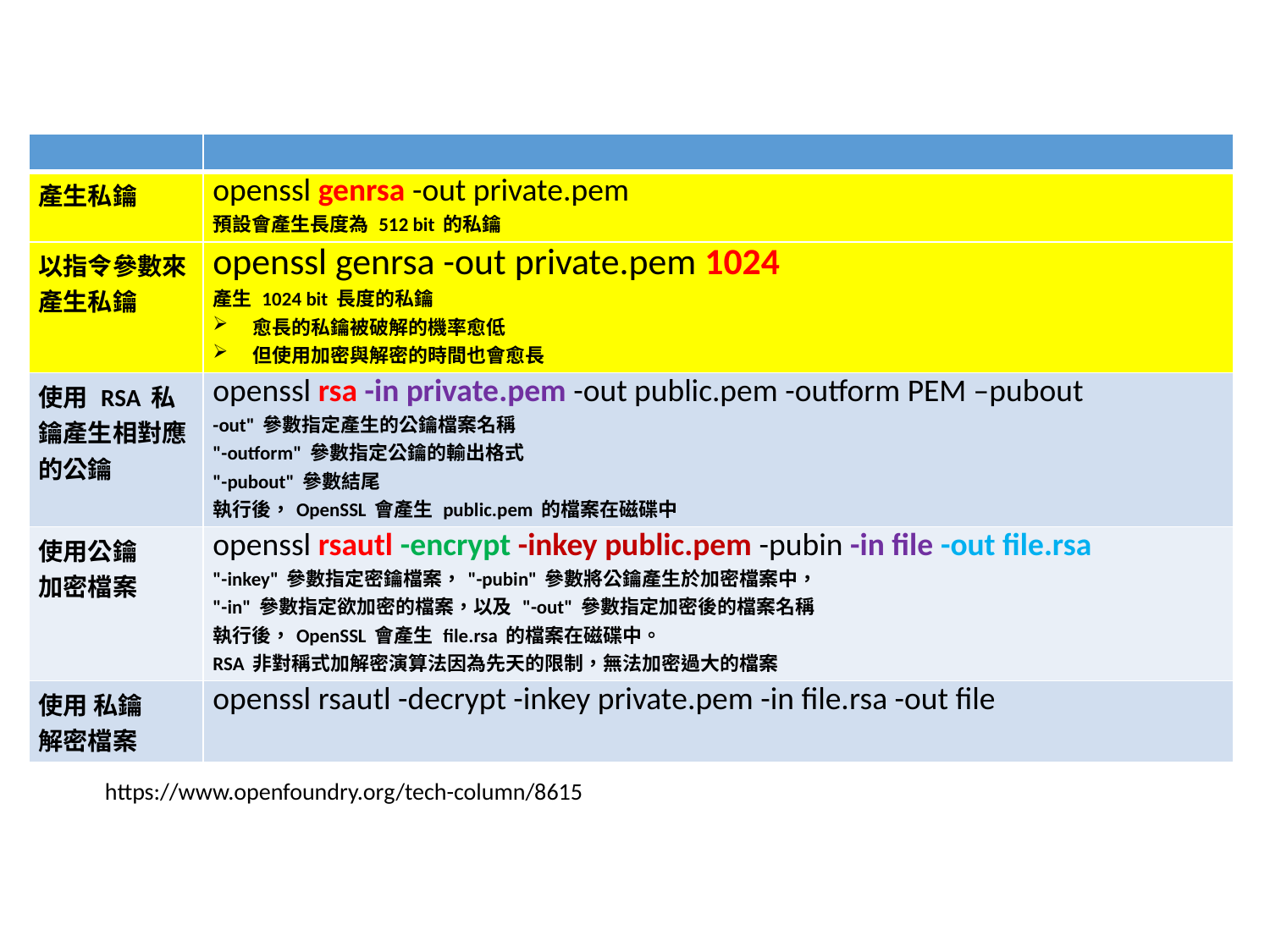

|  |  |
| --- | --- |
| 產生私鑰 | openssl genrsa -out private.pem 預設會產生長度為 512 bit 的私鑰 |
| 以指令參數來產生私鑰 | openssl genrsa -out private.pem 1024 產生 1024 bit 長度的私鑰 愈長的私鑰被破解的機率愈低 但使用加密與解密的時間也會愈長 |
| 使用 RSA 私鑰產生相對應的公鑰 | openssl rsa -in private.pem -out public.pem -outform PEM –pubout -out" 參數指定產生的公鑰檔案名稱 "-outform" 參數指定公鑰的輸出格式 "-pubout" 參數結尾 執行後，OpenSSL 會產生 public.pem 的檔案在磁碟中 |
| 使用公鑰 加密檔案 | openssl rsautl -encrypt -inkey public.pem -pubin -in file -out file.rsa "-inkey" 參數指定密鑰檔案，"-pubin" 參數將公鑰產生於加密檔案中， "-in" 參數指定欲加密的檔案，以及 "-out" 參數指定加密後的檔案名稱 執行後，OpenSSL 會產生 file.rsa 的檔案在磁碟中。 RSA 非對稱式加解密演算法因為先天的限制，無法加密過大的檔案 |
| 使用 私鑰 解密檔案 | openssl rsautl -decrypt -inkey private.pem -in file.rsa -out file |
https://www.openfoundry.org/tech-column/8615